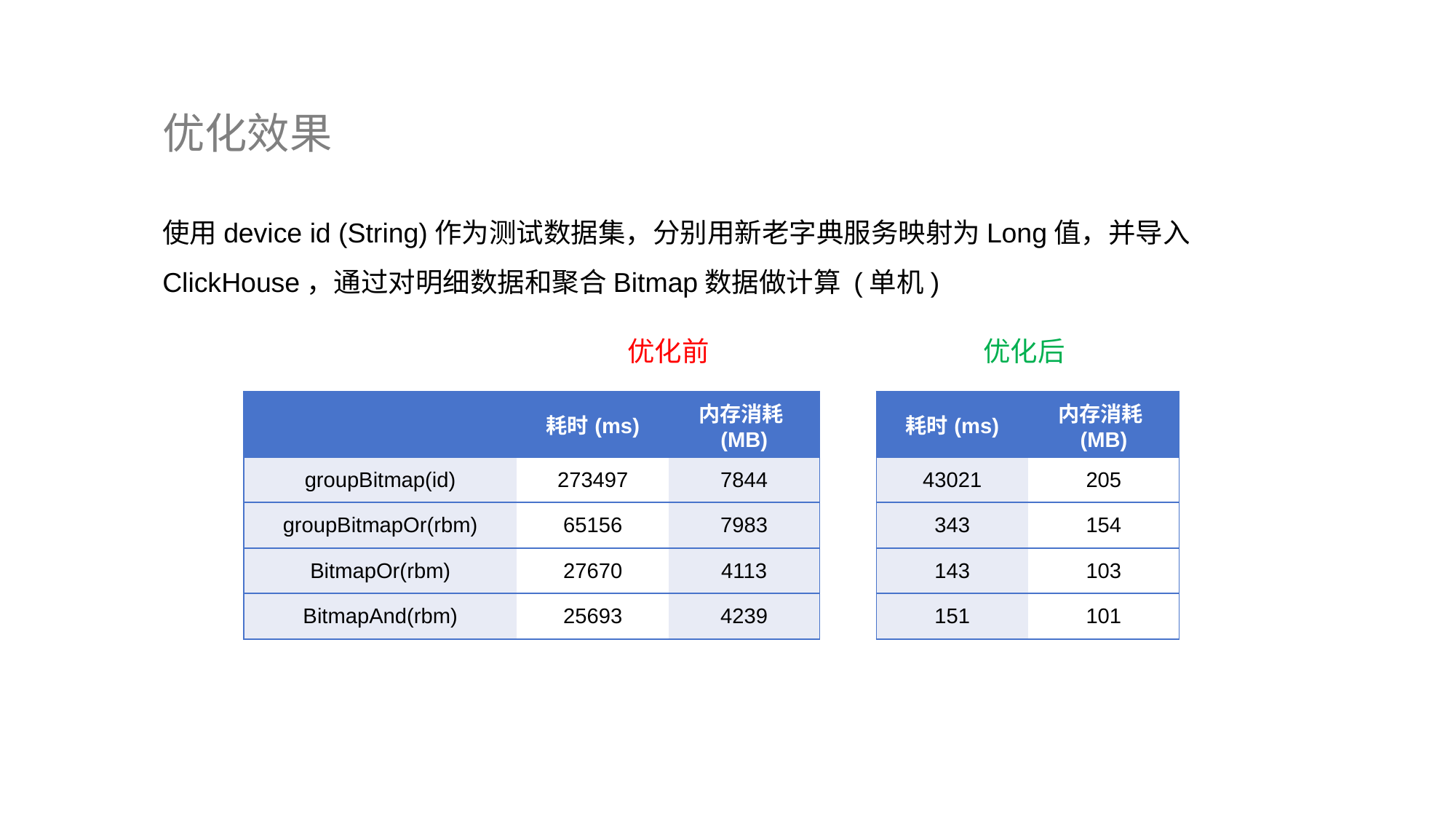

# 优化效果
使用device id (String)作为测试数据集，分别用新老字典服务映射为Long值，并导入ClickHouse，通过对明细数据和聚合Bitmap数据做计算 (单机)
优化前
优化后
|  | 耗时(ms) | 内存消耗(MB) |
| --- | --- | --- |
| groupBitmap(id) | 273497 | 7844 |
| groupBitmapOr(rbm) | 65156 | 7983 |
| BitmapOr(rbm) | 27670 | 4113 |
| BitmapAnd(rbm) | 25693 | 4239 |
| 耗时(ms) | 内存消耗(MB) |
| --- | --- |
| 43021 | 205 |
| 343 | 154 |
| 143 | 103 |
| 151 | 101 |